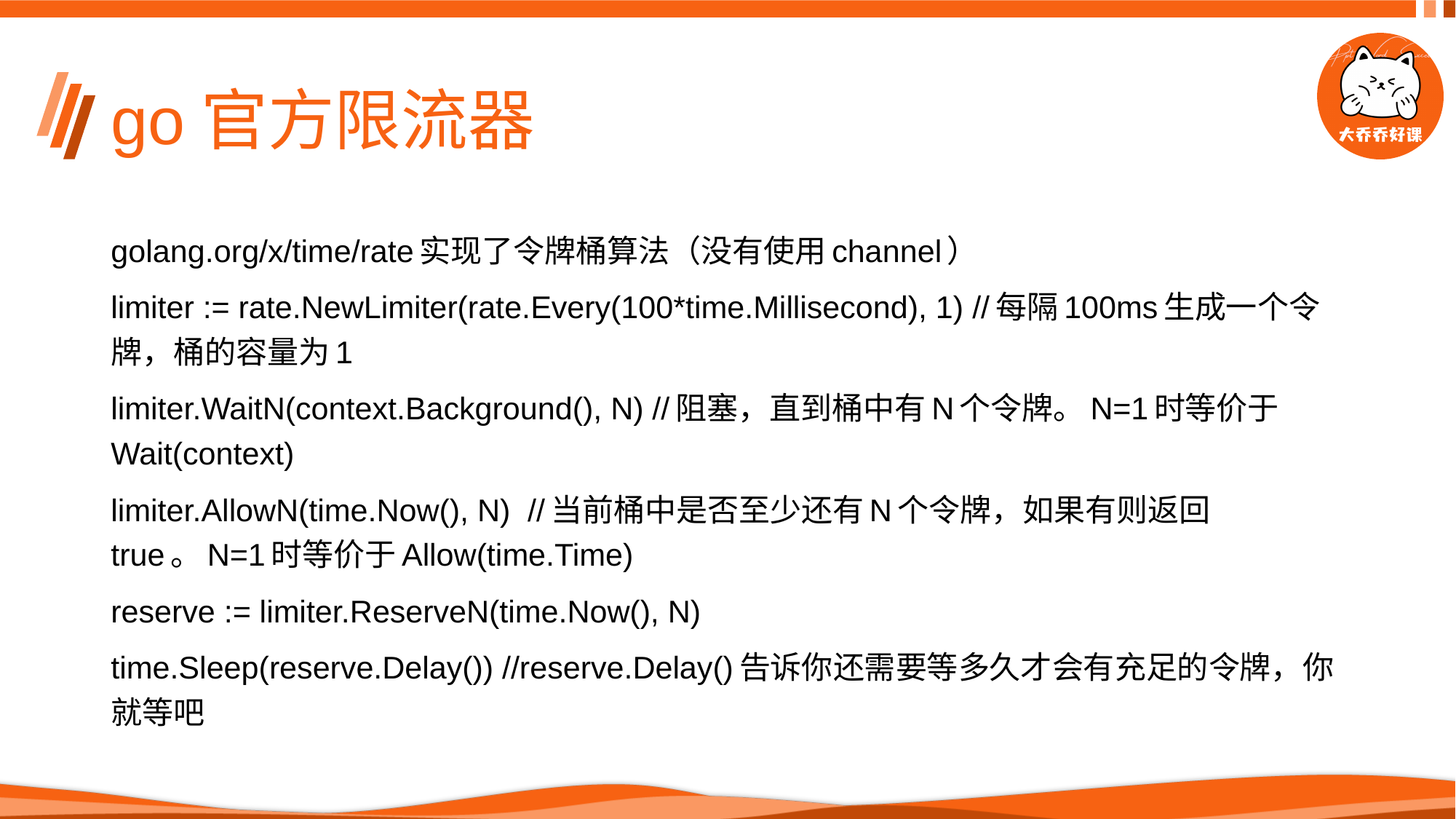

# go官方限流器
golang.org/x/time/rate实现了令牌桶算法（没有使用channel）
limiter := rate.NewLimiter(rate.Every(100*time.Millisecond), 1) //每隔100ms生成一个令牌，桶的容量为1
limiter.WaitN(context.Background(), N) //阻塞，直到桶中有N个令牌。N=1时等价于Wait(context)
limiter.AllowN(time.Now(), N)  //当前桶中是否至少还有N个令牌，如果有则返回true。N=1时等价于Allow(time.Time)
reserve := limiter.ReserveN(time.Now(), N)
time.Sleep(reserve.Delay()) //reserve.Delay()告诉你还需要等多久才会有充足的令牌，你就等吧